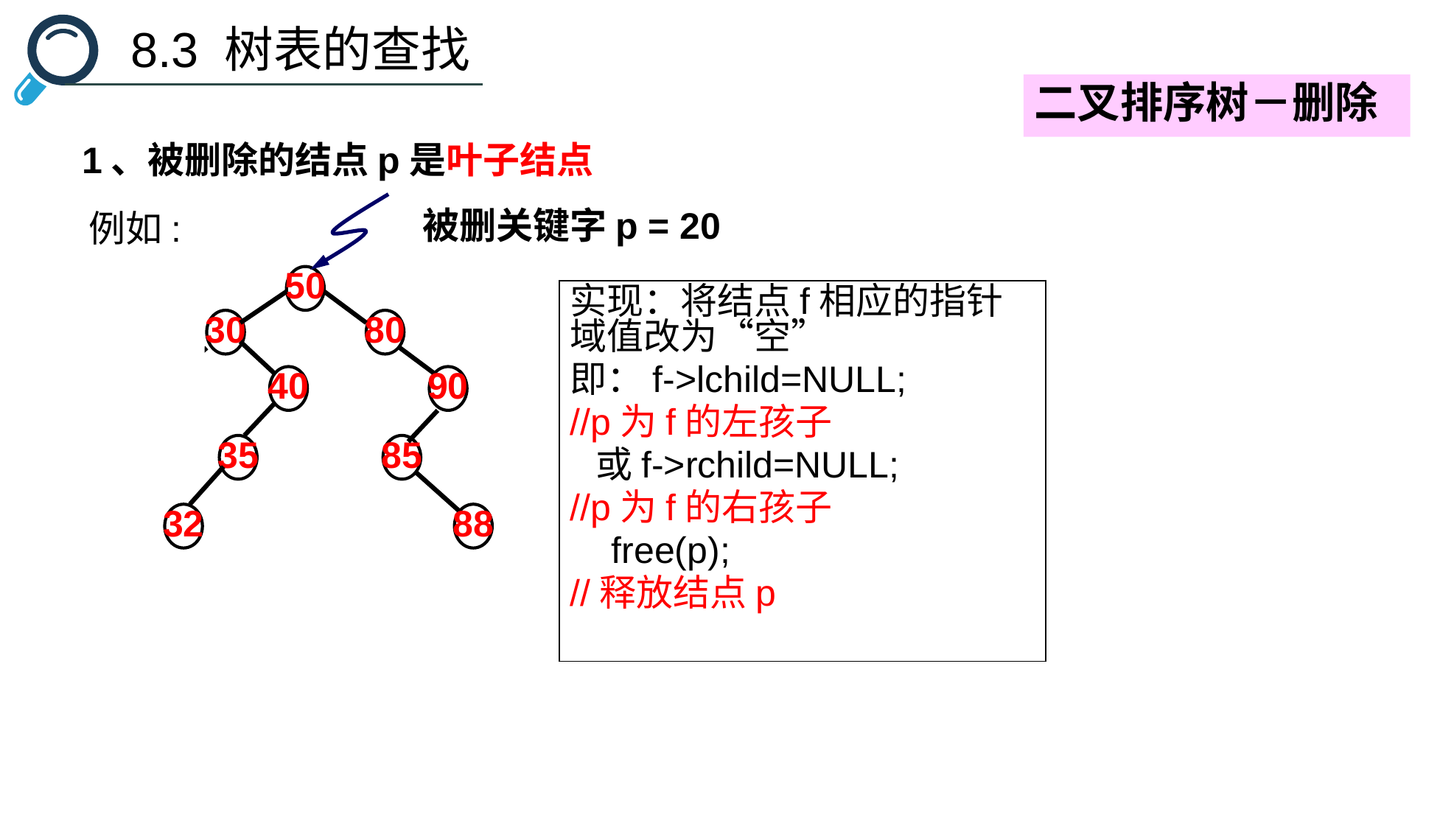

8.3 树表的查找
二叉排序树－删除
1、被删除的结点p是叶子结点

被删关键字p = 20
例如:
50

30
80

20
40
90

35
85

32
88
实现：将结点f相应的指针域值改为“空”
即：f->lchild=NULL;
//p为f的左孩子
  或f->rchild=NULL;
//p为f的右孩子
    free(p);
//释放结点p